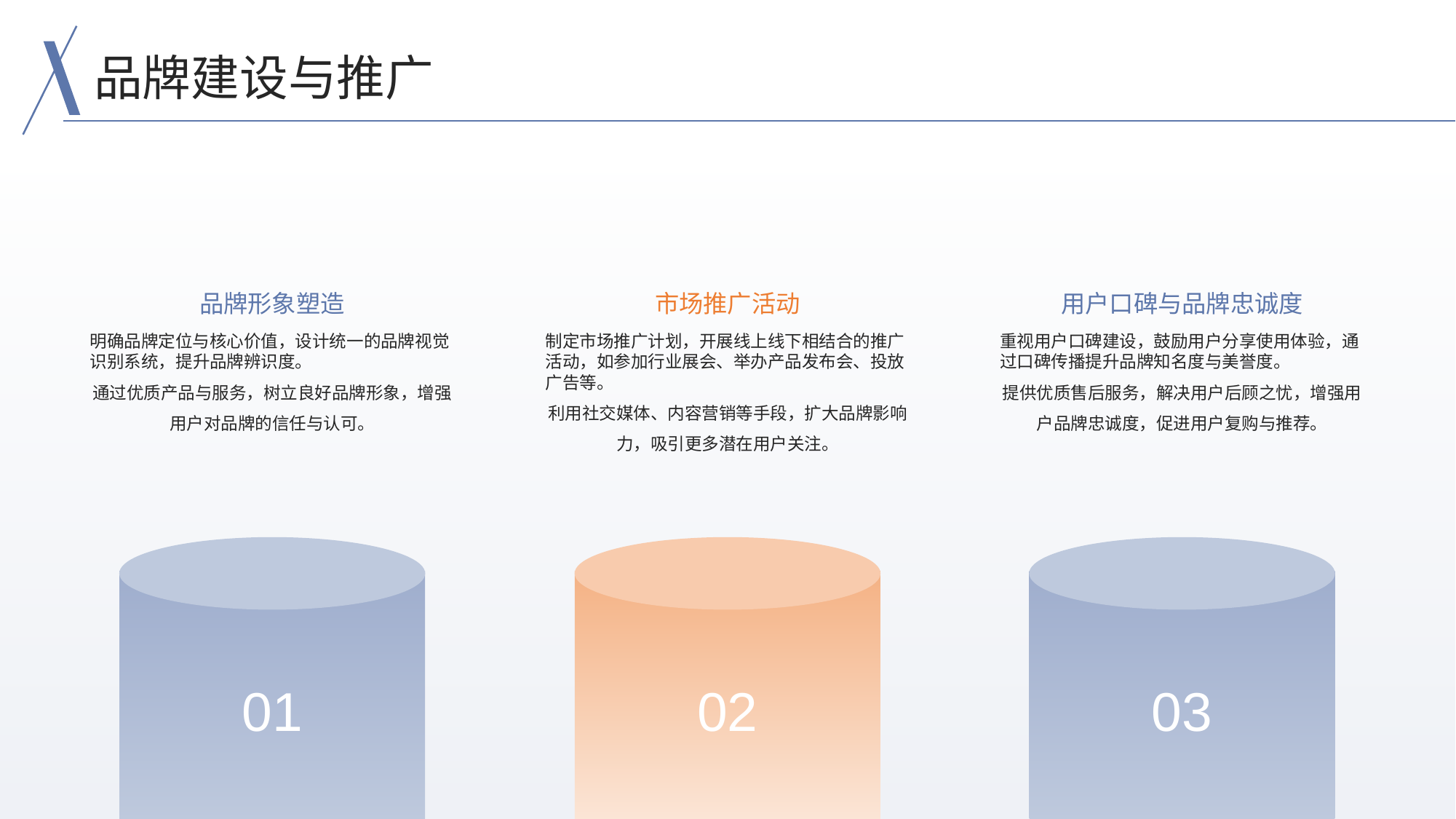

品牌建设与推广
品牌形象塑造
市场推广活动
用户口碑与品牌忠诚度
明确品牌定位与核心价值，设计统一的品牌视觉识别系统，提升品牌辨识度。
通过优质产品与服务，树立良好品牌形象，增强用户对品牌的信任与认可。
制定市场推广计划，开展线上线下相结合的推广活动，如参加行业展会、举办产品发布会、投放广告等。
利用社交媒体、内容营销等手段，扩大品牌影响力，吸引更多潜在用户关注。
重视用户口碑建设，鼓励用户分享使用体验，通过口碑传播提升品牌知名度与美誉度。
提供优质售后服务，解决用户后顾之忧，增强用户品牌忠诚度，促进用户复购与推荐。

01
02
03